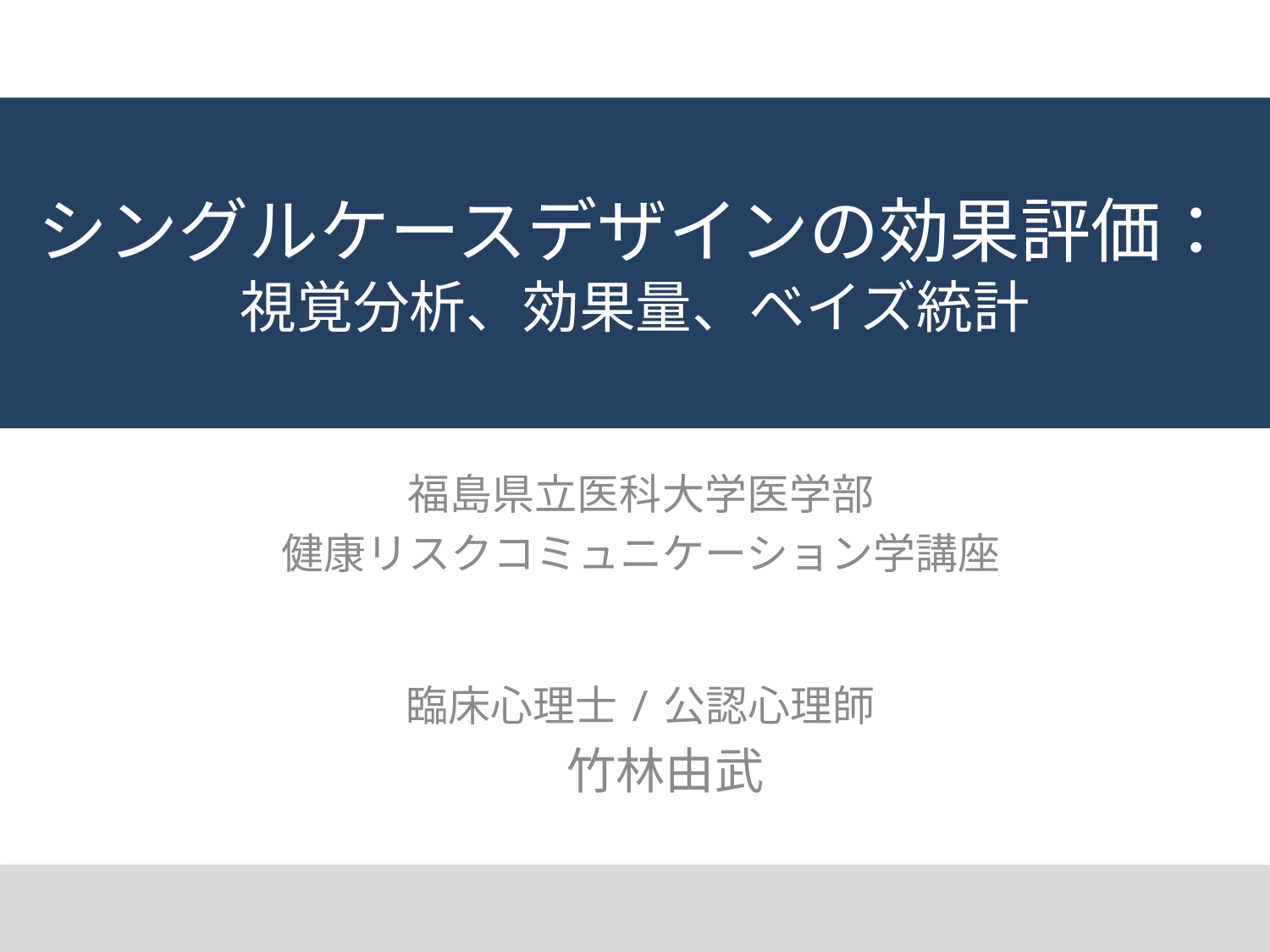

# シングルケースデザインの効果評価： 視覚分析、効果量、ベイズ統計
福島県立医科大学医学部
健康リスクコミュニケーション学講座

臨床心理士/公認心理師
　竹林由武